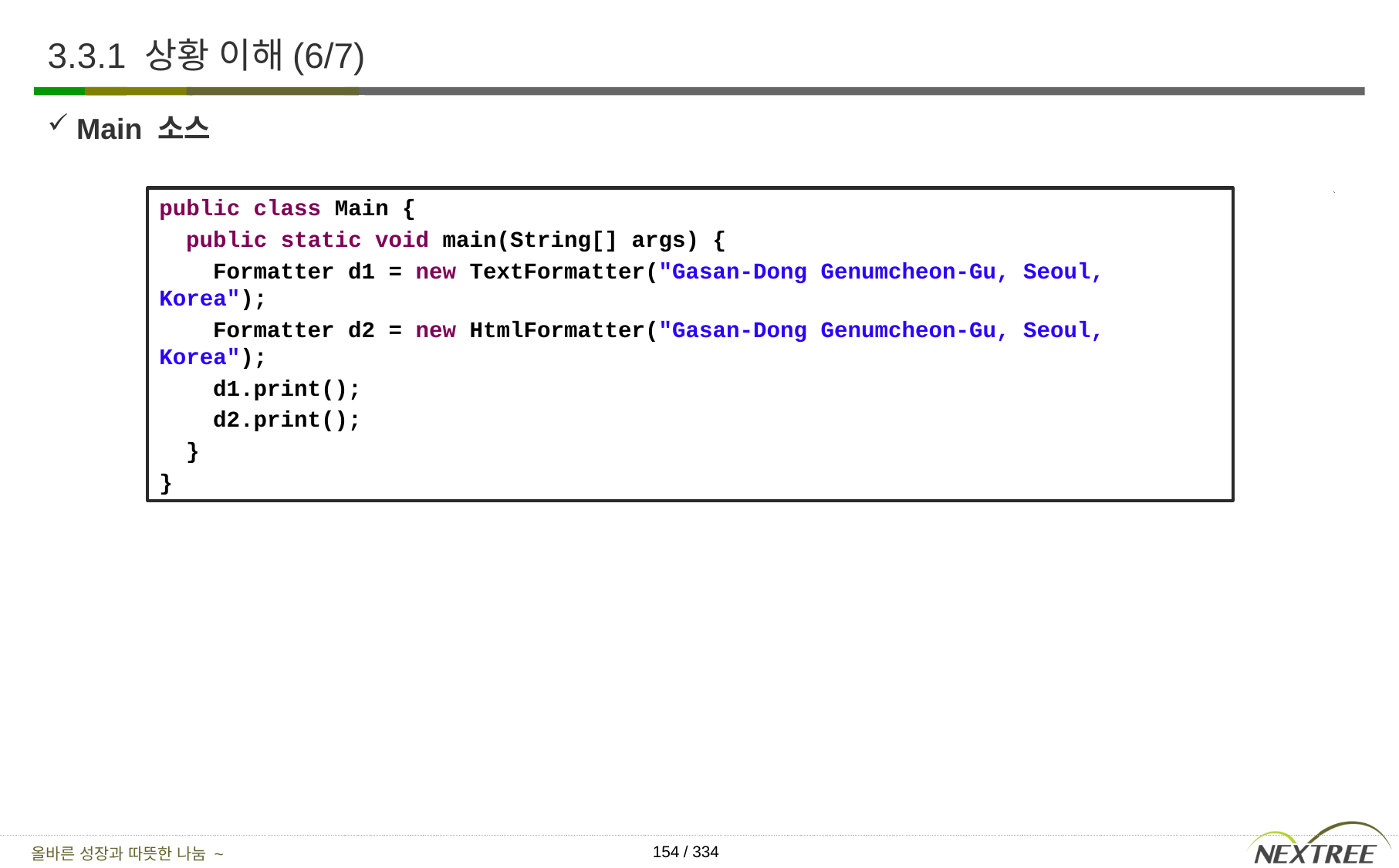

# 3.3.1 상황 이해(6/7)
Main 소스
public class Main {
  public static void main(String[] args) {
    Formatter d1 = new TextFormatter("Gasan-Dong Genumcheon-Gu, Seoul, Korea");
    Formatter d2 = new HtmlFormatter("Gasan-Dong Genumcheon-Gu, Seoul, Korea");
    d1.print();
    d2.print();
  }
}